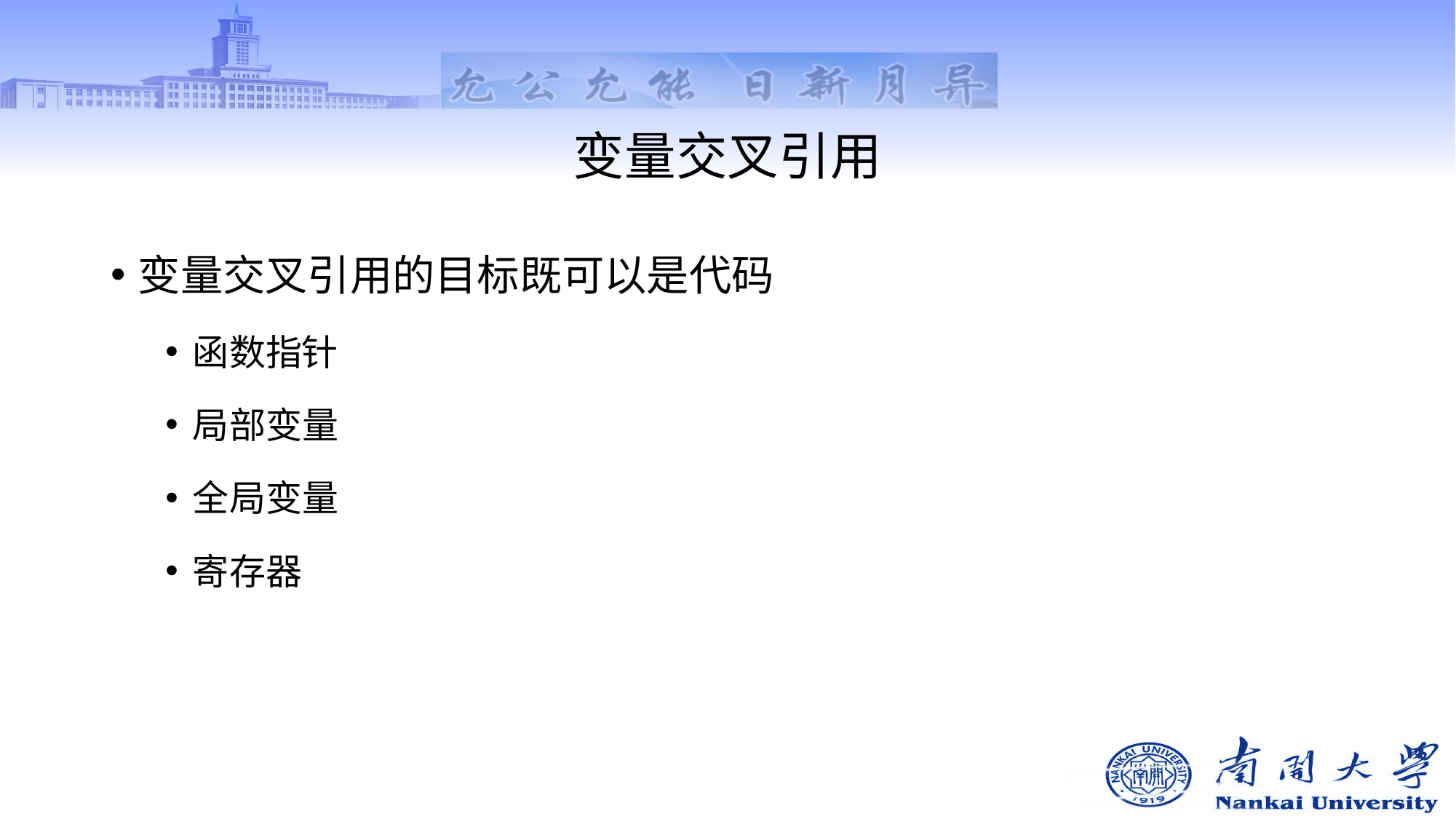

# 变量交叉引用
变量交叉引用的目标既可以是代码
函数指针
局部变量
全局变量
寄存器